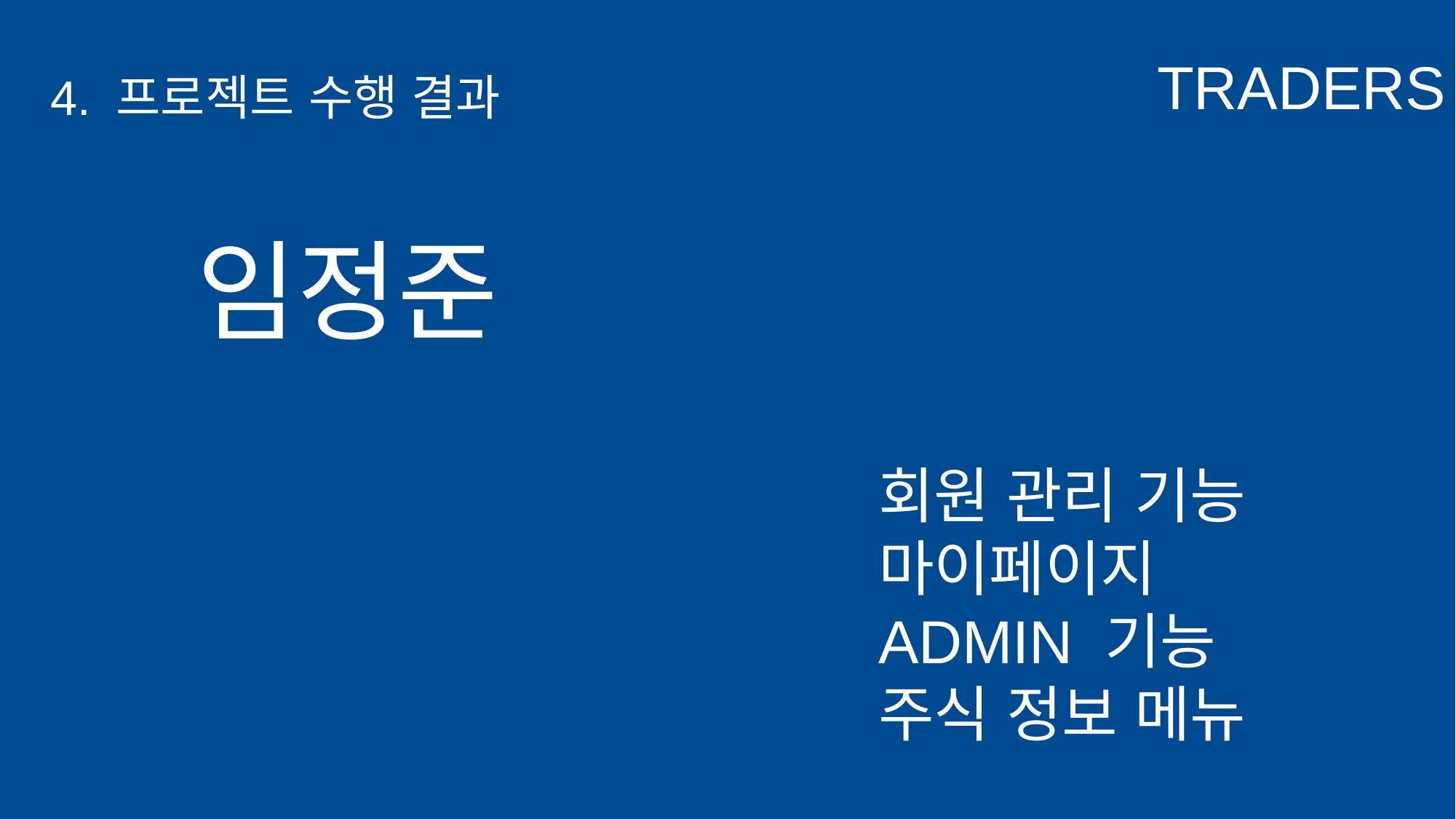

TRADERS
4. 프로젝트 수행 결과
임정준
회원 관리 기능
마이페이지
ADMIN 기능
주식 정보 메뉴